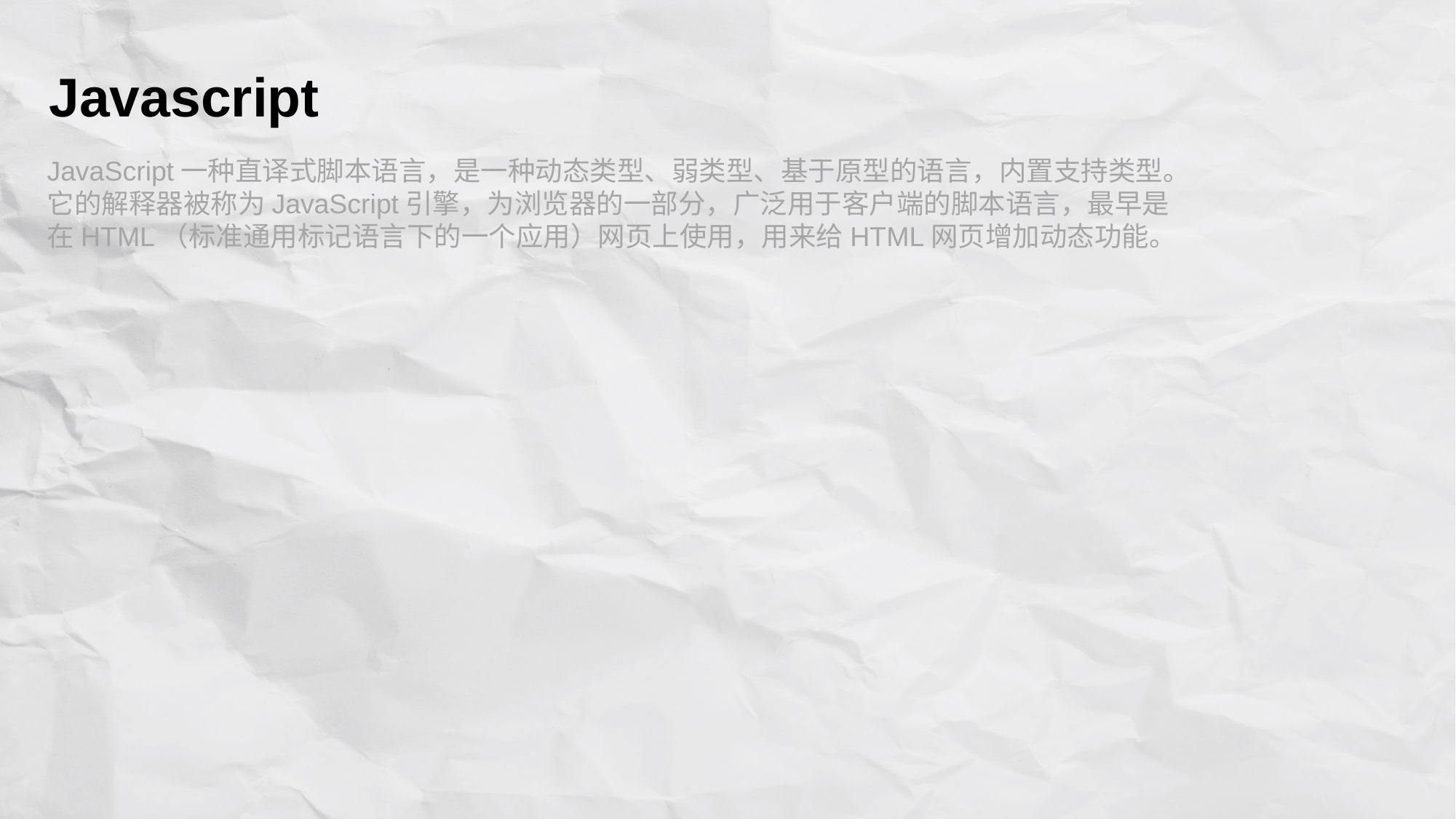

Javascript
JavaScript一种直译式脚本语言，是一种动态类型、弱类型、基于原型的语言，内置支持类型。
它的解释器被称为JavaScript引擎，为浏览器的一部分，广泛用于客户端的脚本语言，最早是
在HTML（标准通用标记语言下的一个应用）网页上使用，用来给HTML网页增加动态功能。